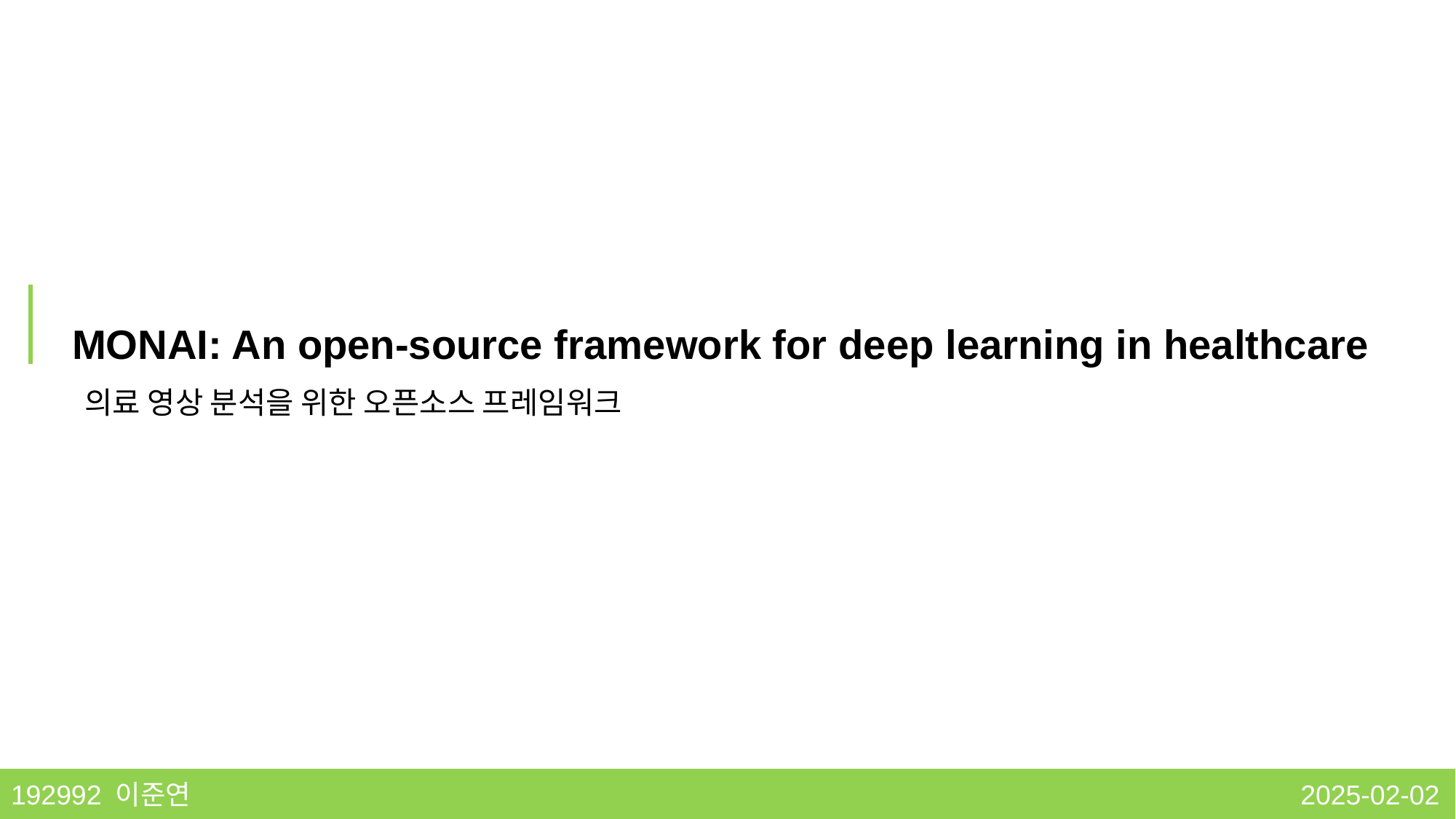

MONAI: An open-source framework for deep learning in healthcare
# 의료 영상 분석을 위한 오픈소스 프레임워크
192992 이준연
2025-02-02